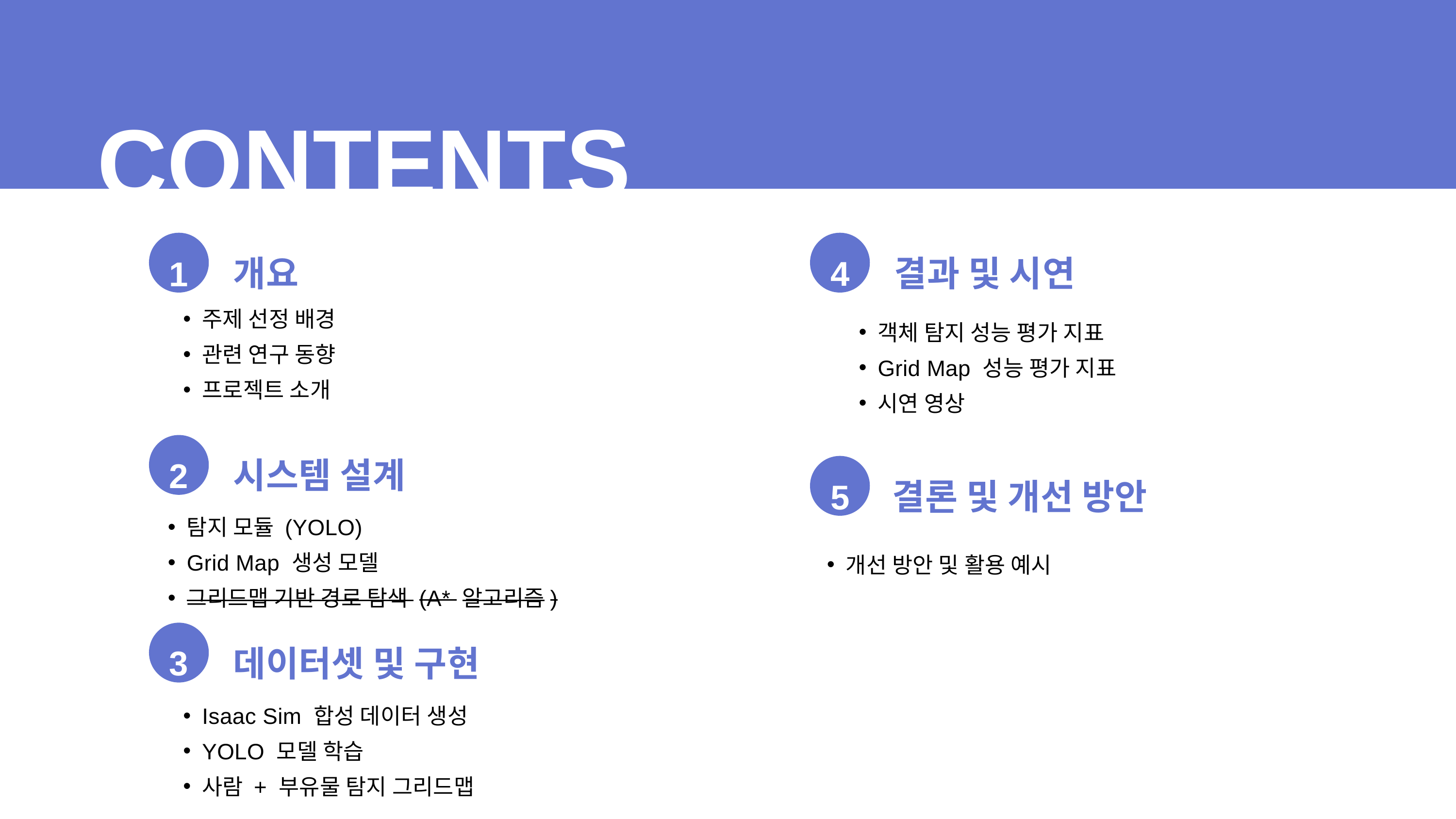

CONTENTS
개요
결과 및 시연
4
1

주제 선정 배경
관련 연구 동향
프로젝트 소개
객체 탐지 성능 평가 지표
Grid Map 성능 평가 지표
시연 영상
시스템 설계
2

결론 및 개선 방안
5

탐지 모듈 (YOLO)
Grid Map 생성 모델
그리드맵 기반 경로 탐색 (A* 알고리즘)
개선 방안 및 활용 예시
데이터셋 및 구현
3

Isaac Sim 합성 데이터 생성
YOLO 모델 학습
사람 + 부유물 탐지 그리드맵